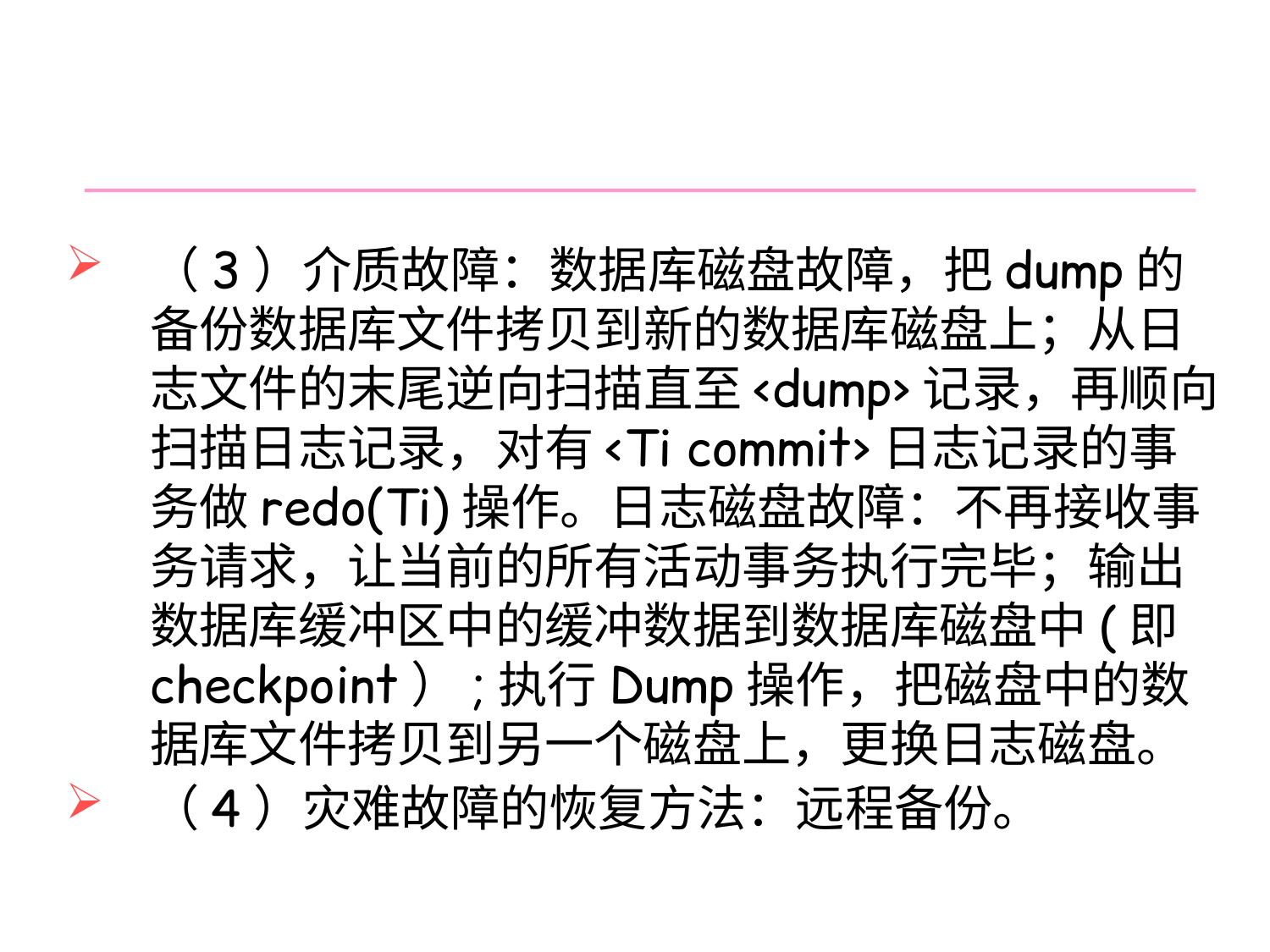

#
（3）介质故障：数据库磁盘故障，把dump的备份数据库文件拷贝到新的数据库磁盘上；从日志文件的末尾逆向扫描直至<dump>记录，再顺向扫描日志记录，对有<Ti commit>日志记录的事务做redo(Ti)操作。日志磁盘故障：不再接收事务请求，让当前的所有活动事务执行完毕；输出数据库缓冲区中的缓冲数据到数据库磁盘中(即checkpoint）;执行Dump操作，把磁盘中的数据库文件拷贝到另一个磁盘上，更换日志磁盘。
（4）灾难故障的恢复方法：远程备份。